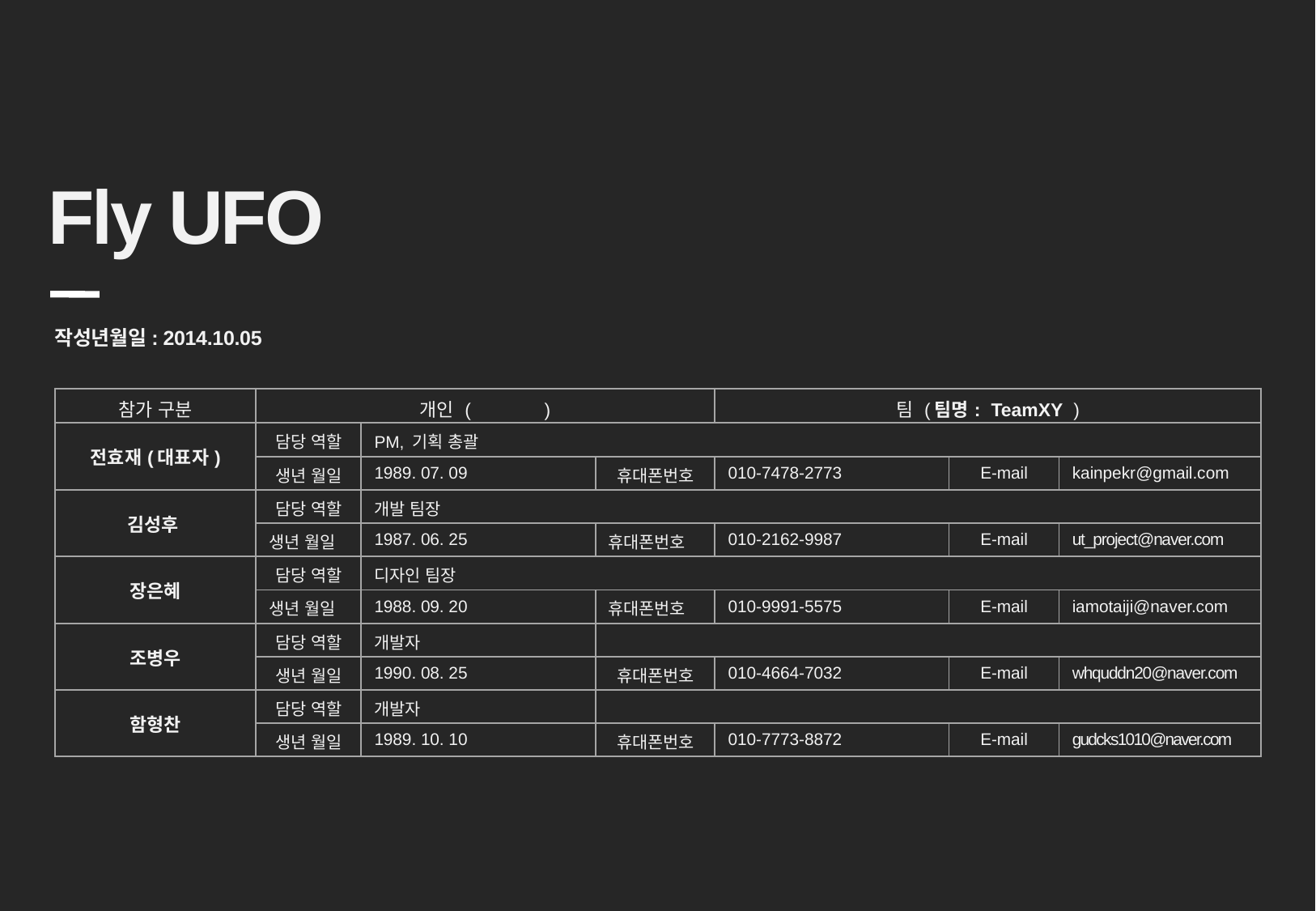

Fly UFO
작성년월일: 2014.10.05

| 참가 구분 | 개인 ( ) |  |  | 팀 (팀명: TeamXY ) |  |  |
| --- | --- | --- | --- | --- | --- | --- |
| 전효재(대표자) | 담당 역할 | PM, 기획 총괄 |  |  |  |  |
|  | 생년 월일 | 1989. 07. 09 | 휴대폰번호 | 010-7478-2773 | E-mail | kainpekr@gmail.com |
| 김성후 | 담당 역할 | 개발 팀장 |  |  |  |  |
|  | 생년 월일 | 1987. 06. 25 | 휴대폰번호 | 010-2162-9987 | E-mail | ut\_project@naver.com |
| 장은혜 | 담당 역할 | 디자인 팀장 |  |  |  |  |
|  | 생년 월일 | 1988. 09. 20 | 휴대폰번호 | 010-9991-5575 | E-mail | iamotaiji@naver.com |
| 조병우 | 담당 역할 | 개발자 |  |  |  |  |
|  | 생년 월일 | 1990. 08. 25 | 휴대폰번호 | 010-4664-7032 | E-mail | whquddn20@naver.com |
| 함형찬 | 담당 역할 | 개발자 |  |  |  |  |
|  | 생년 월일 | 1989. 10. 10 | 휴대폰번호 | 010-7773-8872 | E-mail | gudcks1010@naver.com |